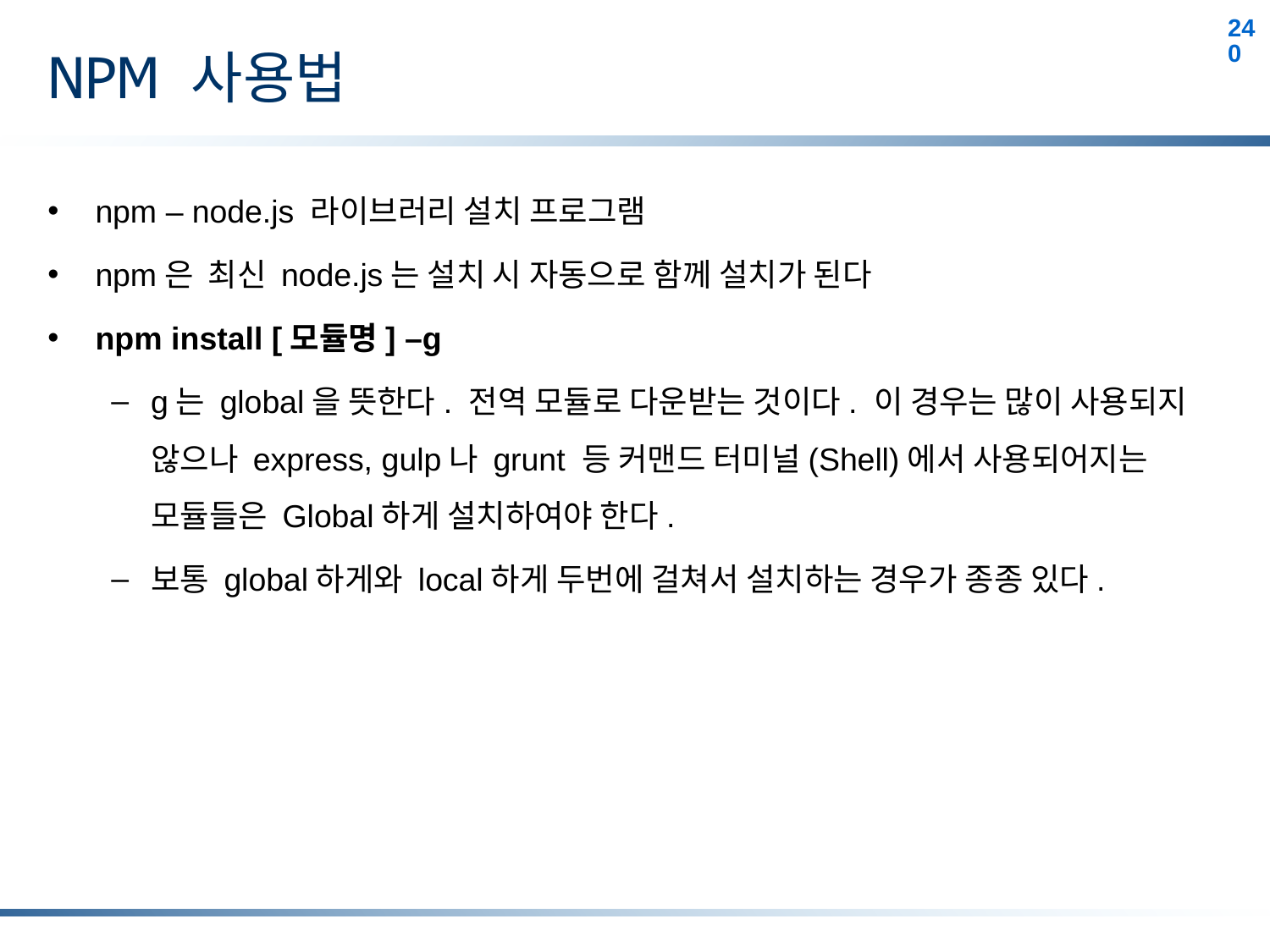

# NPM 사용법
npm – node.js 라이브러리 설치 프로그램
npm은  최신 node.js는 설치 시 자동으로 함께 설치가 된다
npm install [모듈명] –g
g는 global을 뜻한다. 전역 모듈로 다운받는 것이다. 이 경우는 많이 사용되지 않으나 express, gulp나 grunt 등 커맨드 터미널(Shell)에서 사용되어지는 모듈들은 Global하게 설치하여야 한다.
보통 global하게와 local하게 두번에 걸쳐서 설치하는 경우가 종종 있다.